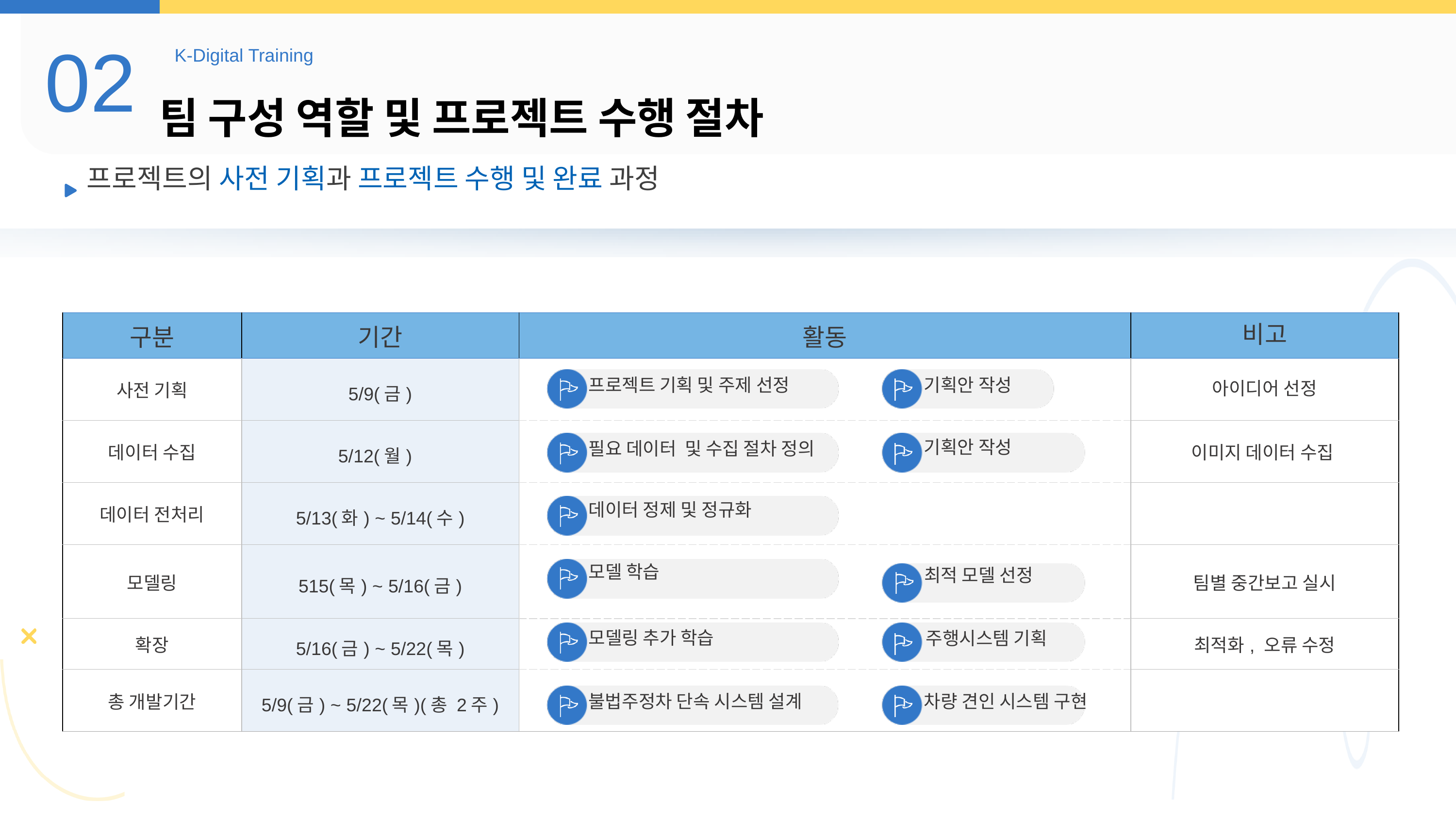

02

K-Digital Training
팀 구성 역할 및 프로젝트 수행 절차

프로젝트의 사전 기획과 프로젝트 수행 및 완료 과정

| 구분 | 기간 | 활동 | 비고 |
| --- | --- | --- | --- |
| 사전 기획 | 5/9(금) |  | 아이디어 선정 |
| 데이터 수집 | 5/12(월) |  | 이미지 데이터 수집 |
| 데이터 전처리 | 5/13(화) ~ 5/14(수) |  |  |
| 모델링 | 515(목) ~ 5/16(금) |  | 팀별 중간보고 실시 |
| 확장 | 5/16(금) ~ 5/22(목) |  | 최적화, 오류 수정 |
| 총 개발기간 | 5/9(금) ~ 5/22(목)(총 2주) |  |  |

프로젝트 기획 및 주제 선정

기획안 작성

기획안 작성

필요 데이터  및 수집 절차 정의

데이터 정제 및 정규화

모델 학습

최적 모델 선정

모델링 추가 학습

주행시스템 기획

불법주정차 단속 시스템 설계

차량 견인 시스템 구현